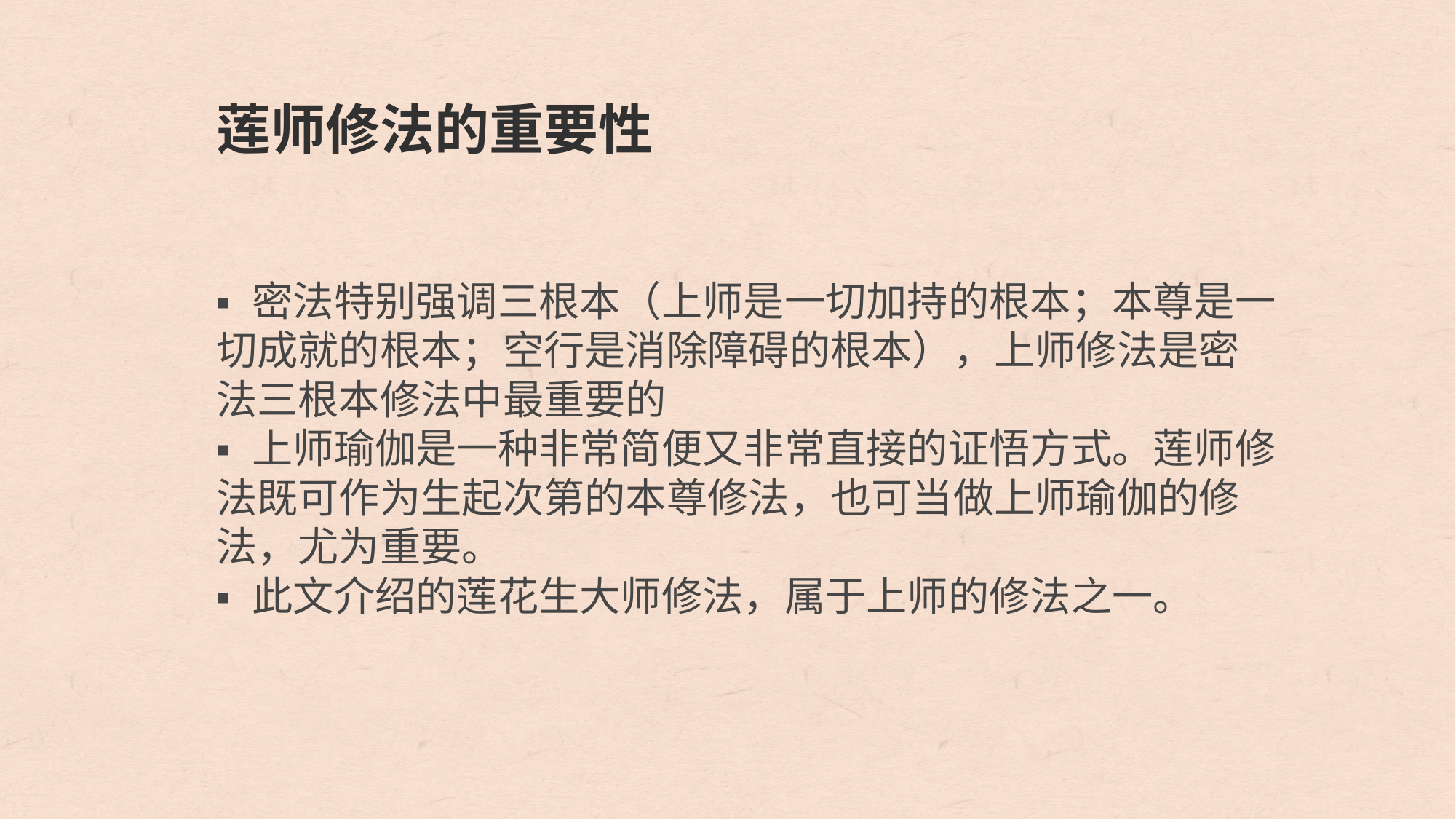

莲师修法的重要性

▪ 密法特别强调三根本（上师是一切加持的根本；本尊是一
切成就的根本；空行是消除障碍的根本），上师修法是密
法三根本修法中最重要的
▪ 上师瑜伽是一种非常简便又非常直接的证悟方式。莲师修
法既可作为生起次第的本尊修法，也可当做上师瑜伽的修
法，尤为重要。
▪ 此文介绍的莲花生大师修法，属于上师的修法之一。